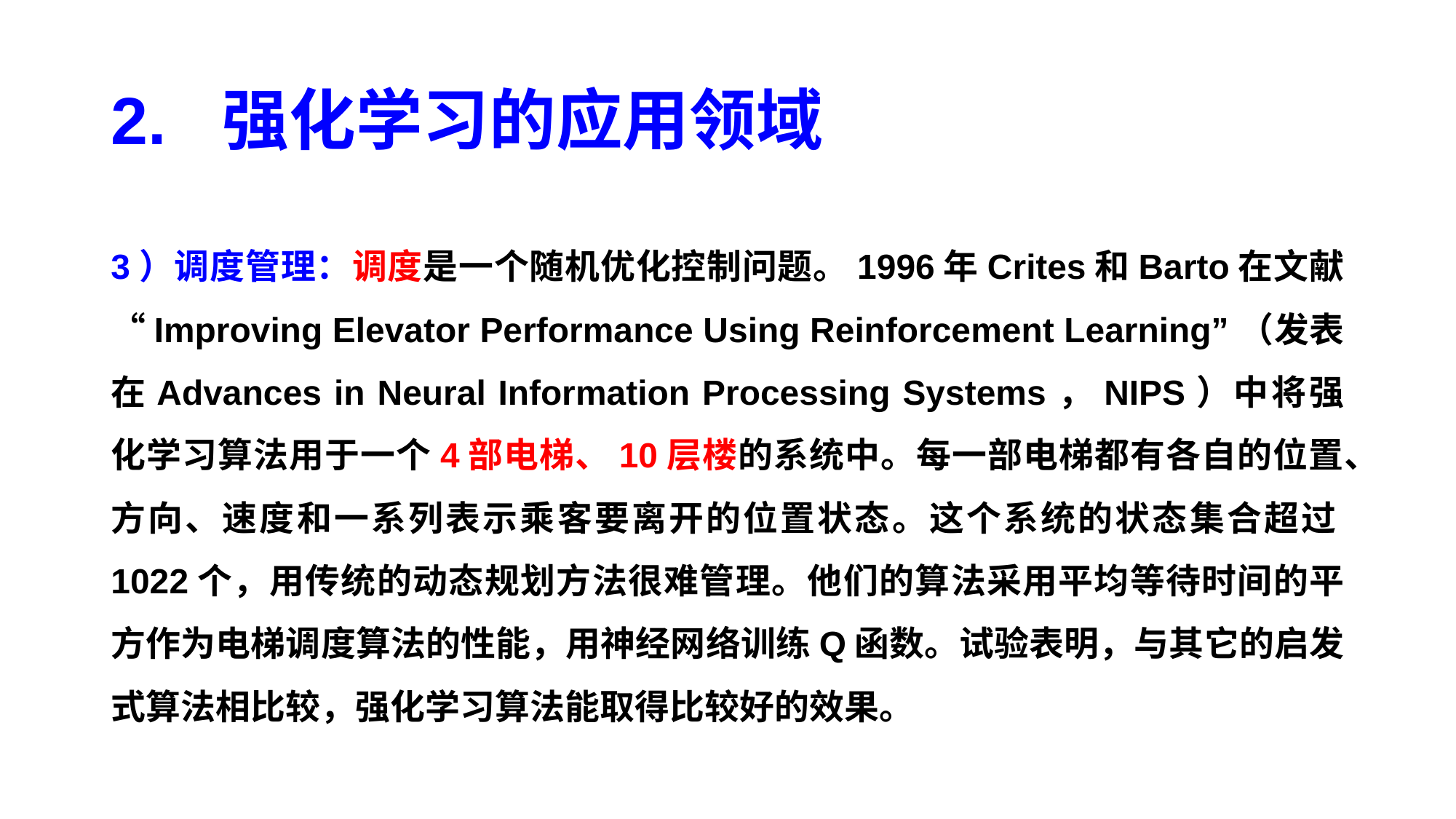

# 2. 强化学习的应用领域
3）调度管理：调度是一个随机优化控制问题。1996年Crites和Barto在文献“Improving Elevator Performance Using Reinforcement Learning”（发表在Advances in Neural Information Processing Systems，NIPS）中将强化学习算法用于一个4部电梯、10层楼的系统中。每一部电梯都有各自的位置、方向、速度和一系列表示乘客要离开的位置状态。这个系统的状态集合超过1022个，用传统的动态规划方法很难管理。他们的算法采用平均等待时间的平方作为电梯调度算法的性能，用神经网络训练Q函数。试验表明，与其它的启发式算法相比较，强化学习算法能取得比较好的效果。